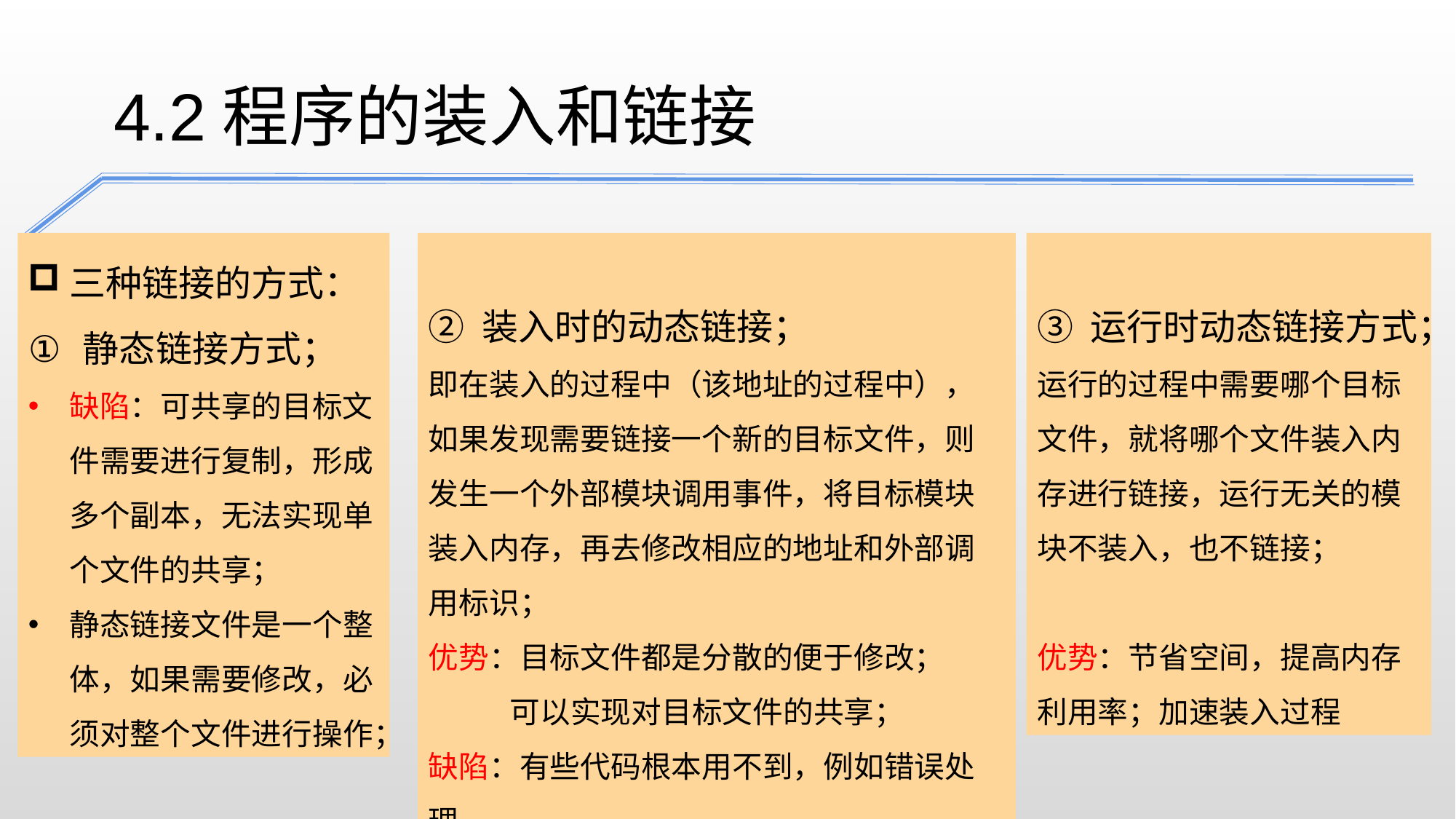

4.2程序的装入和链接

三种链接的方式：
静态链接方式；
缺陷：可共享的目标文件需要进行复制，形成多个副本，无法实现单个文件的共享；
静态链接文件是一个整体，如果需要修改，必须对整个文件进行操作；

② 装入时的动态链接；
即在装入的过程中（该地址的过程中），如果发现需要链接一个新的目标文件，则发生一个外部模块调用事件，将目标模块装入内存，再去修改相应的地址和外部调用标识；
优势：目标文件都是分散的便于修改；
           可以实现对目标文件的共享；
缺陷：有些代码根本用不到，例如错误处理

③ 运行时动态链接方式；
运行的过程中需要哪个目标文件，就将哪个文件装入内存进行链接，运行无关的模块不装入，也不链接；

优势：节省空间，提高内存利用率；加速装入过程